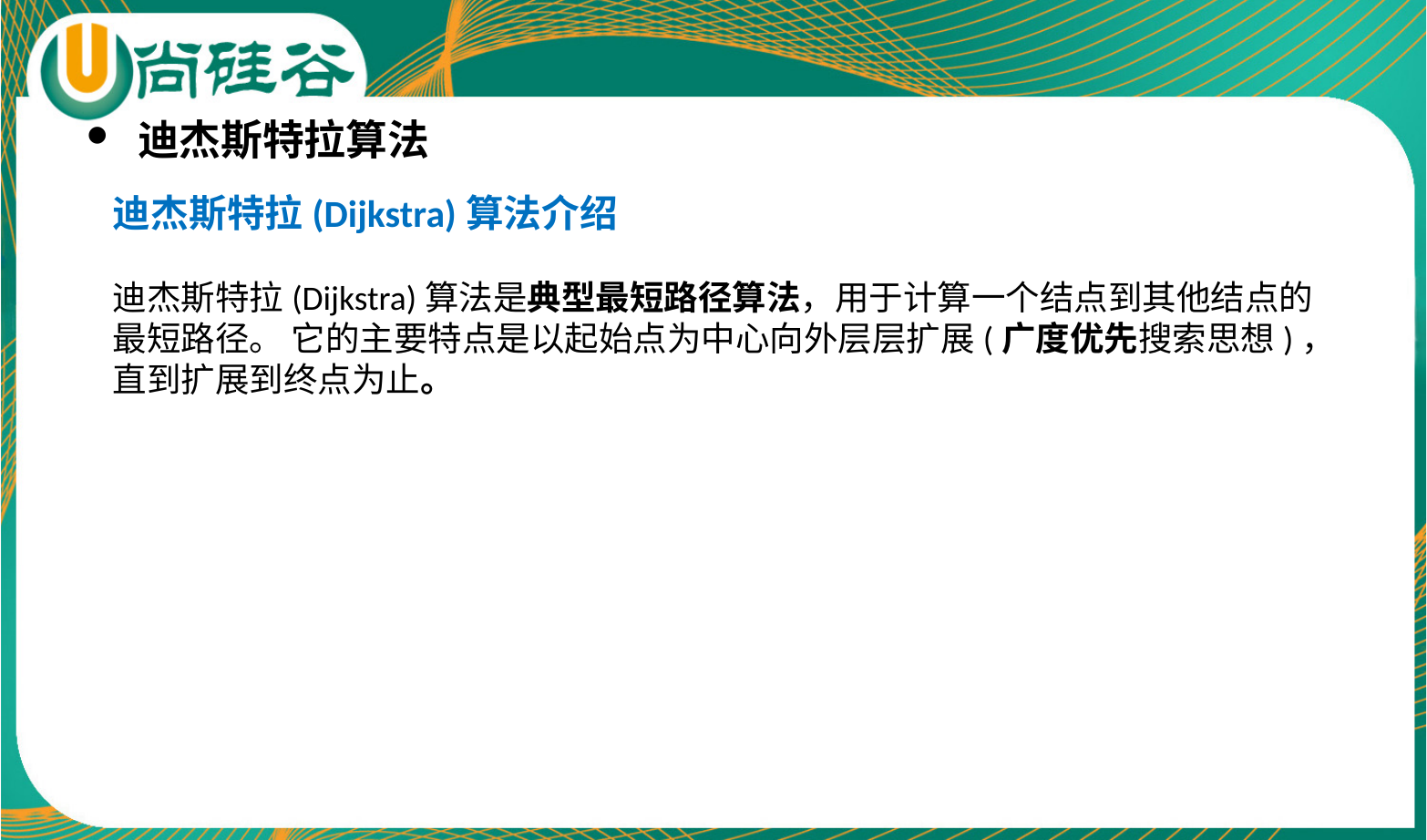

迪杰斯特拉算法
迪杰斯特拉(Dijkstra)算法介绍

迪杰斯特拉(Dijkstra)算法是典型最短路径算法，用于计算一个结点到其他结点的最短路径。 它的主要特点是以起始点为中心向外层层扩展(广度优先搜索思想)，直到扩展到终点为止。